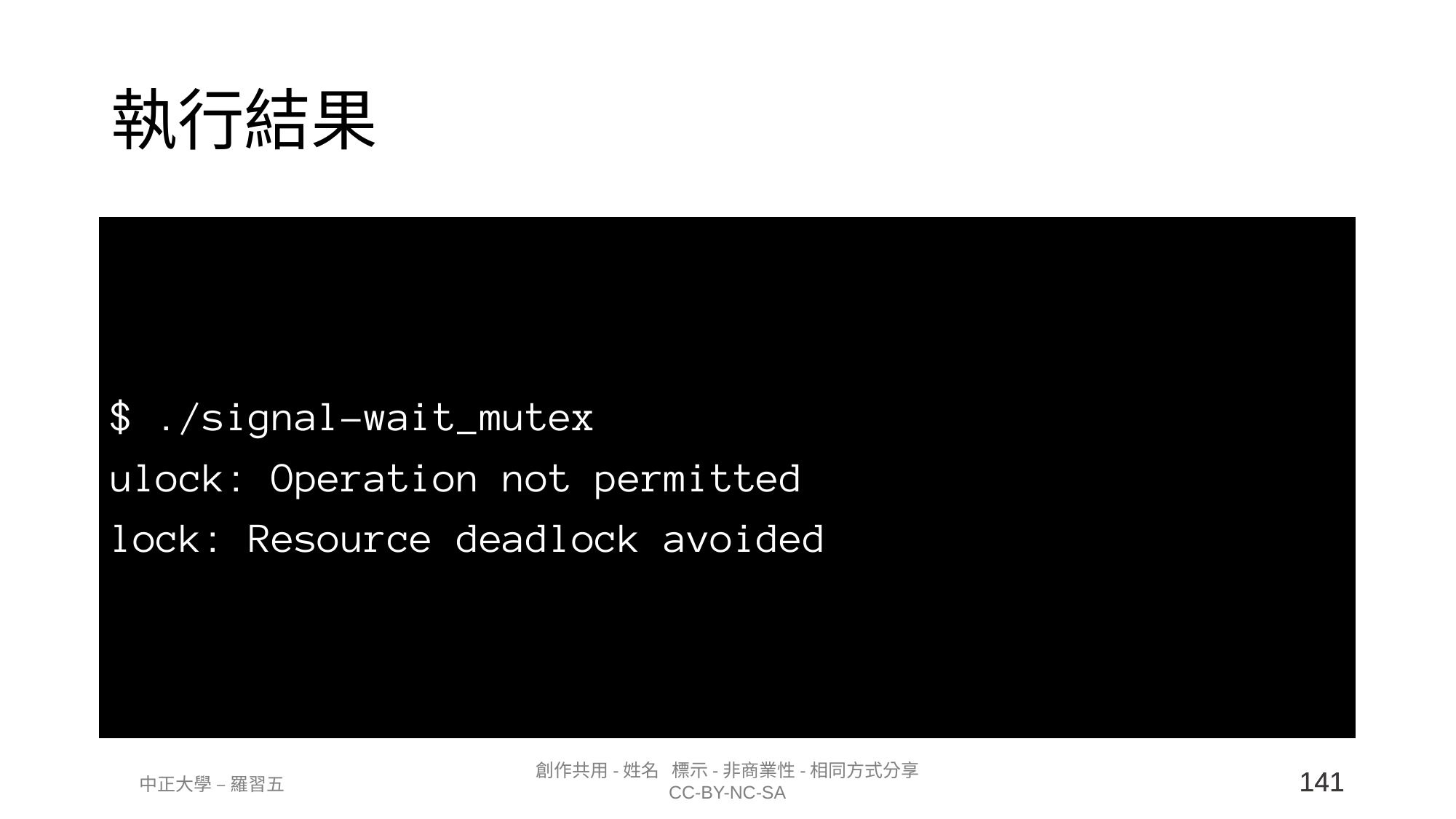

# 執行結果
$ ./signal-wait_mutex
ulock: Operation not permitted
lock: Resource deadlock avoided